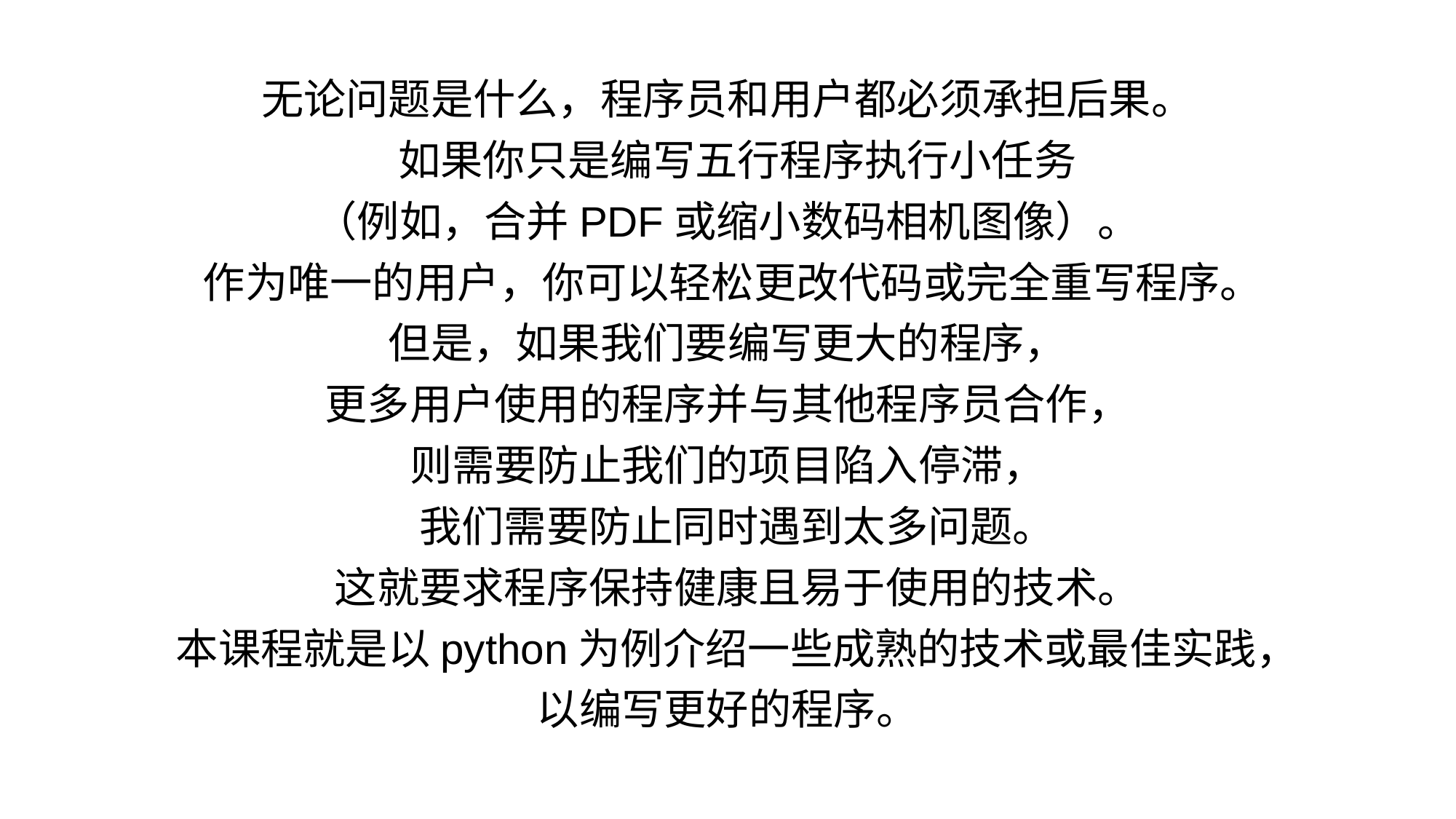

无论问题是什么，程序员和用户都必须承担后果。
 如果你只是编写五行程序执行小任务
（例如，合并PDF或缩小数码相机图像）。
 作为唯一的用户，你可以轻松更改代码或完全重写程序。
但是，如果我们要编写更大的程序，
更多用户使用的程序并与其他程序员合作，
则需要防止我们的项目陷入停滞，
 我们需要防止同时遇到太多问题。
 这就要求程序保持健康且易于使用的技术。
 本课程就是以python为例介绍一些成熟的技术或最佳实践，
以编写更好的程序。